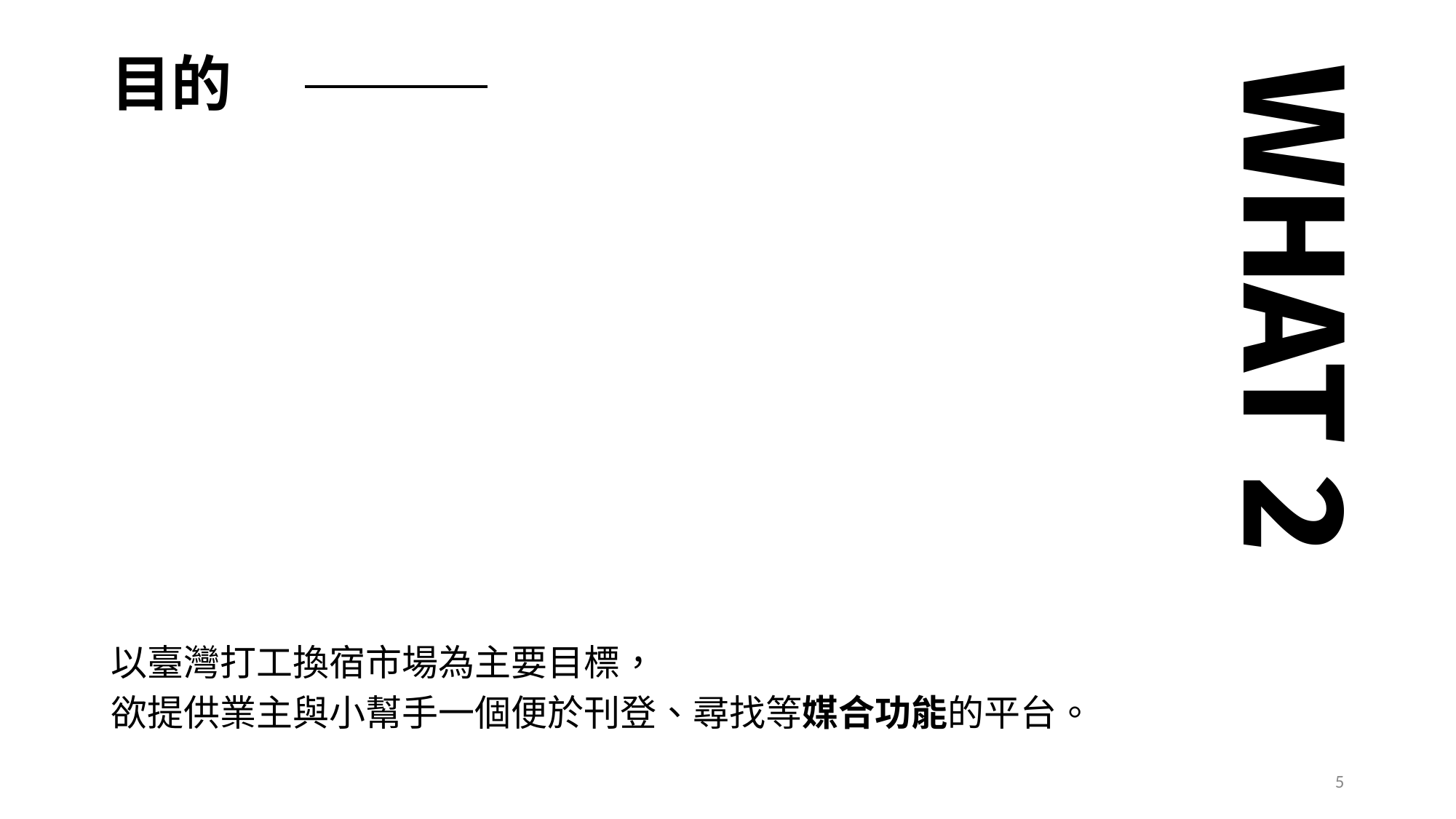

# 目的
WHAT 2
以臺灣打工換宿市場為主要目標，
欲提供業主與小幫手一個便於刊登、尋找等媒合功能的平台。
5